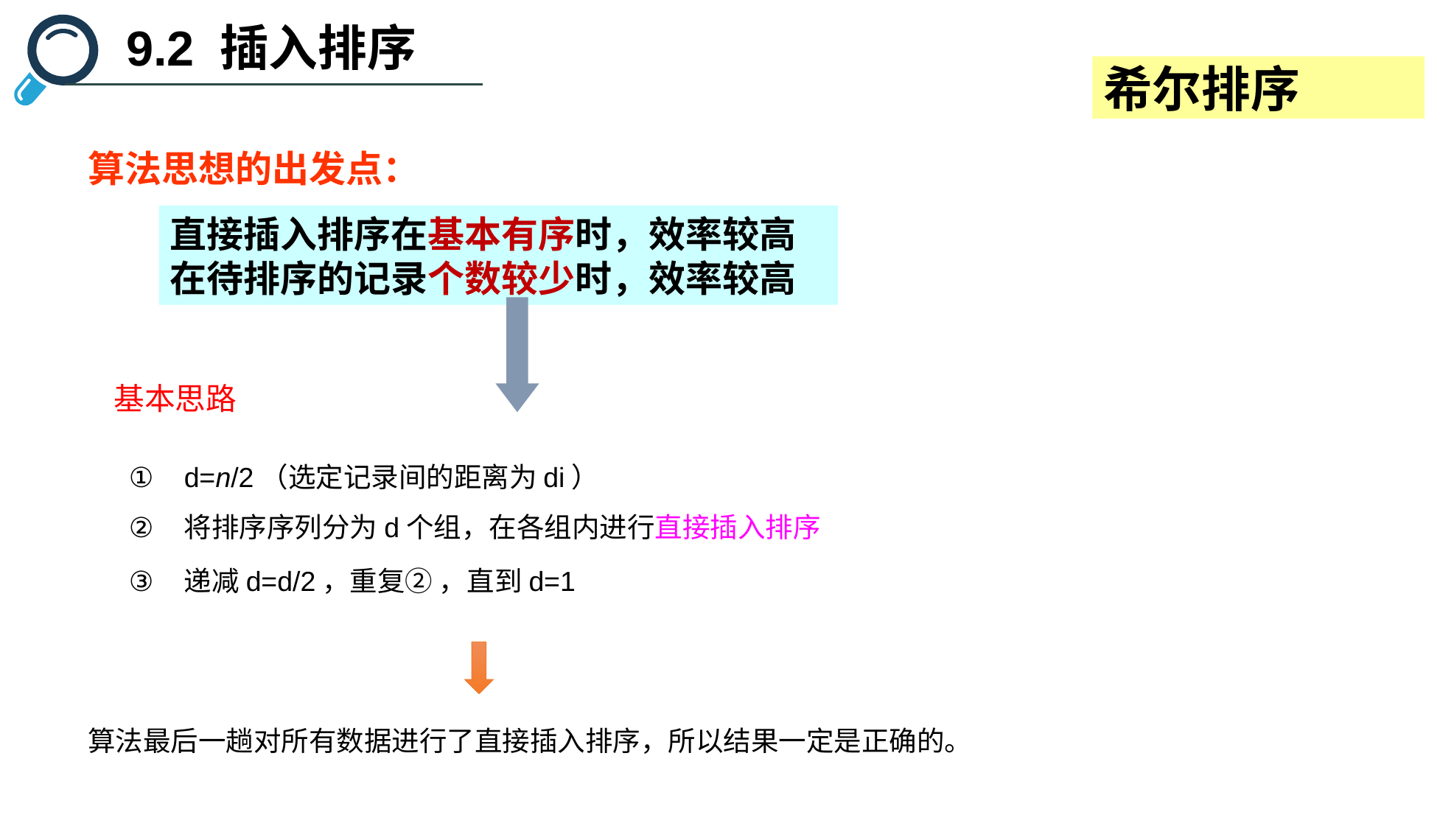

9.2 插入排序
希尔排序
算法思想的出发点：
直接插入排序在基本有序时，效率较高
在待排序的记录个数较少时，效率较高

基本思路
d=n/2（选定记录间的距离为di）
将排序序列分为d个组，在各组内进行直接插入排序
递减d=d/2，重复② ，直到d=1

算法最后一趟对所有数据进行了直接插入排序，所以结果一定是正确的。